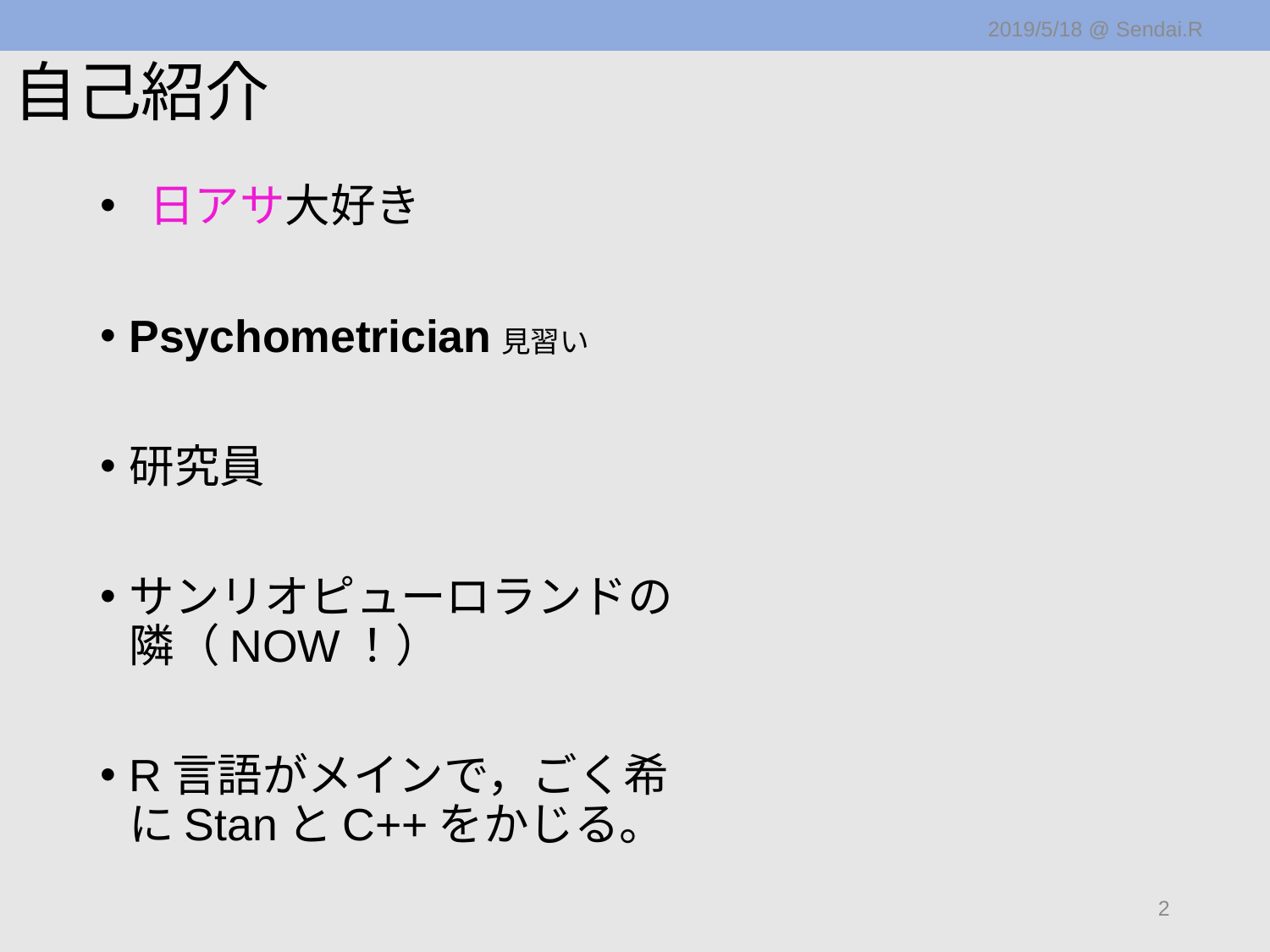

2019/5/18 @ Sendai.R
# 自己紹介
 日アサ大好き

Psychometrician見習い

研究員

サンリオピューロランドの隣（NOW！）

R言語がメインで，ごく希にStanとC++をかじる。
2